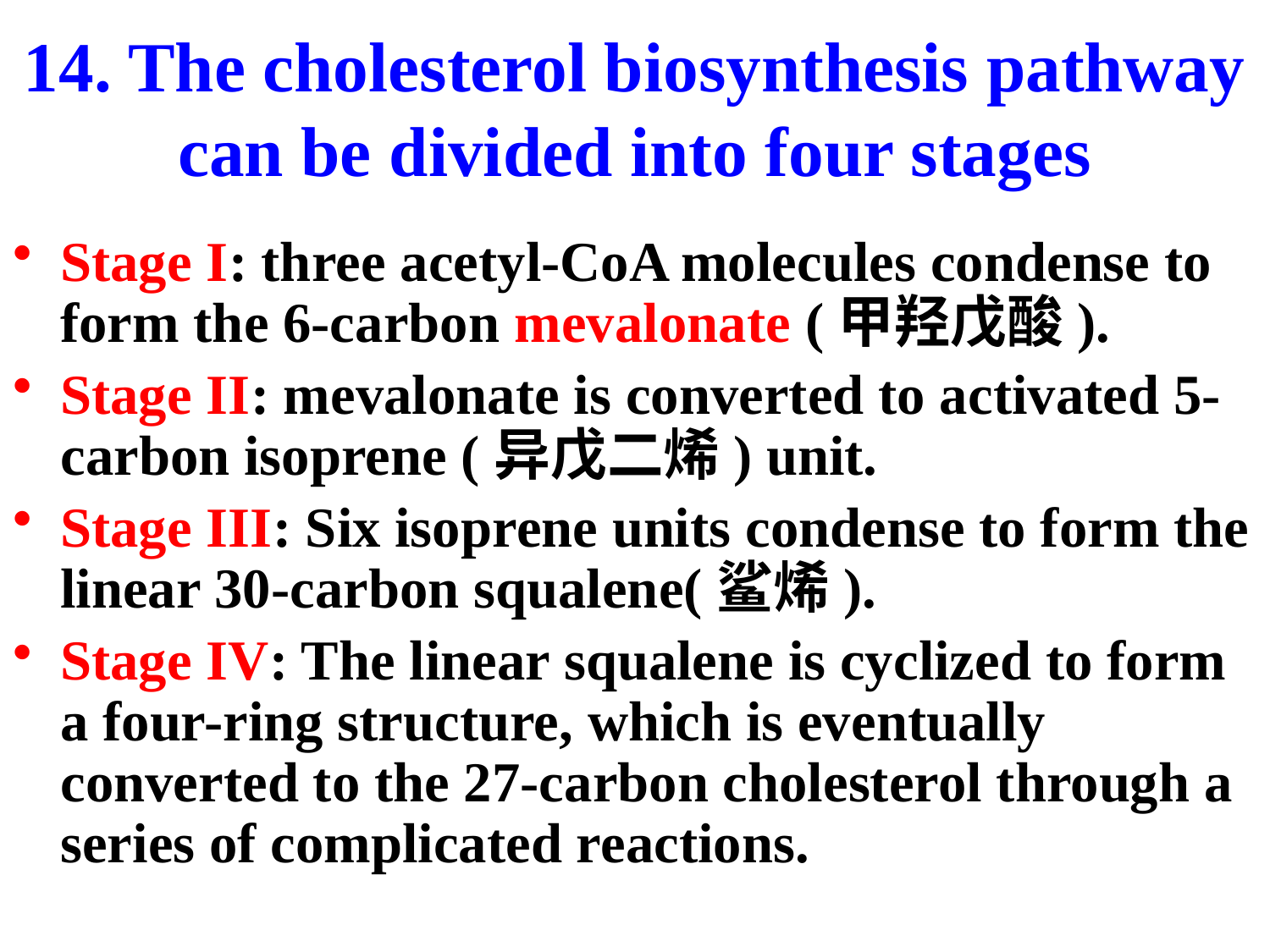

# 14. The cholesterol biosynthesis pathway can be divided into four stages
Stage I: three acetyl-CoA molecules condense to form the 6-carbon mevalonate (甲羟戊酸).
Stage II: mevalonate is converted to activated 5-carbon isoprene (异戊二烯) unit.
Stage III: Six isoprene units condense to form the linear 30-carbon squalene(鲨烯).
Stage IV: The linear squalene is cyclized to form a four-ring structure, which is eventually converted to the 27-carbon cholesterol through a series of complicated reactions.